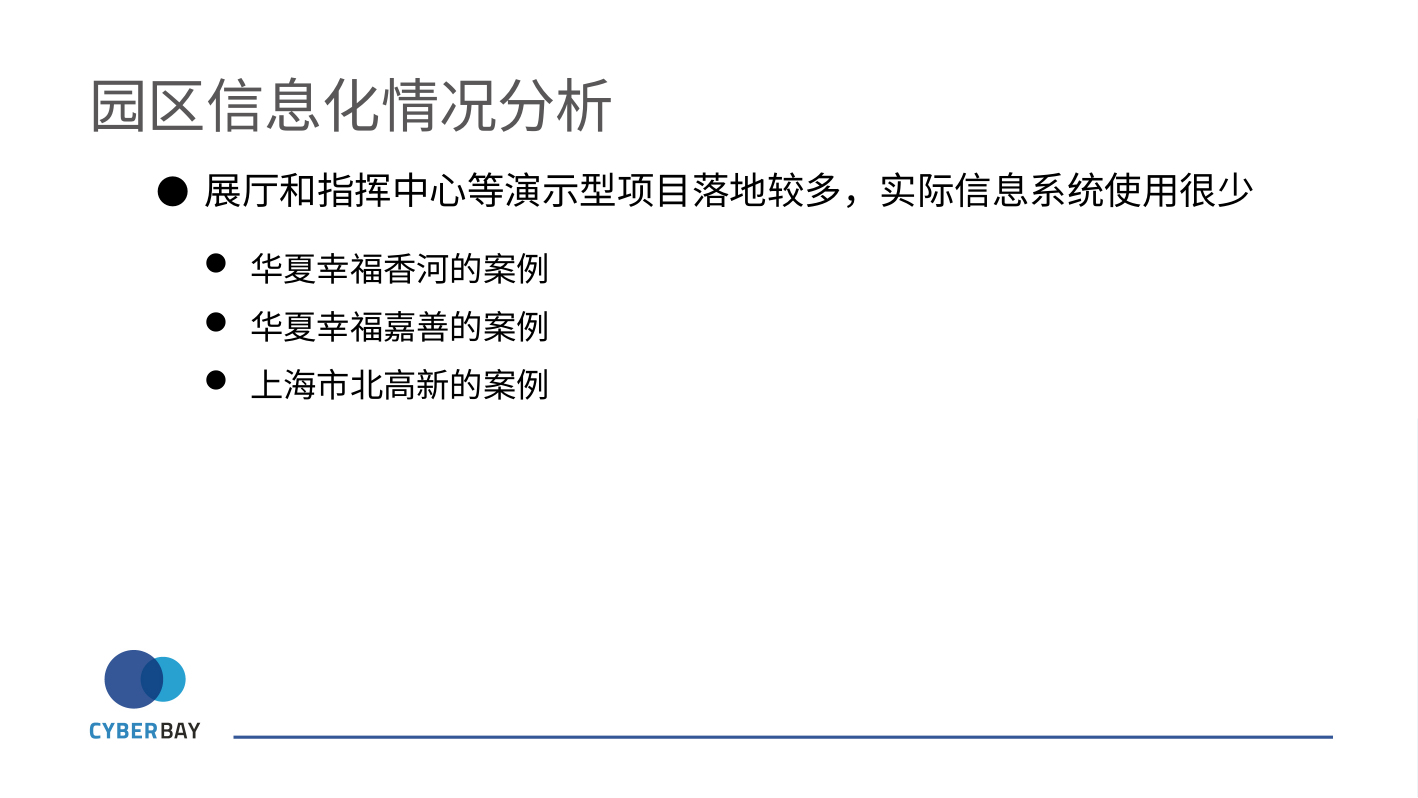

园区信息化情况分析
● 展厅和指挥中心等演示型项目落地较多，实际信息系统使用很少
华夏幸福香河的案例
华夏幸福嘉善的案例
上海市北高新的案例